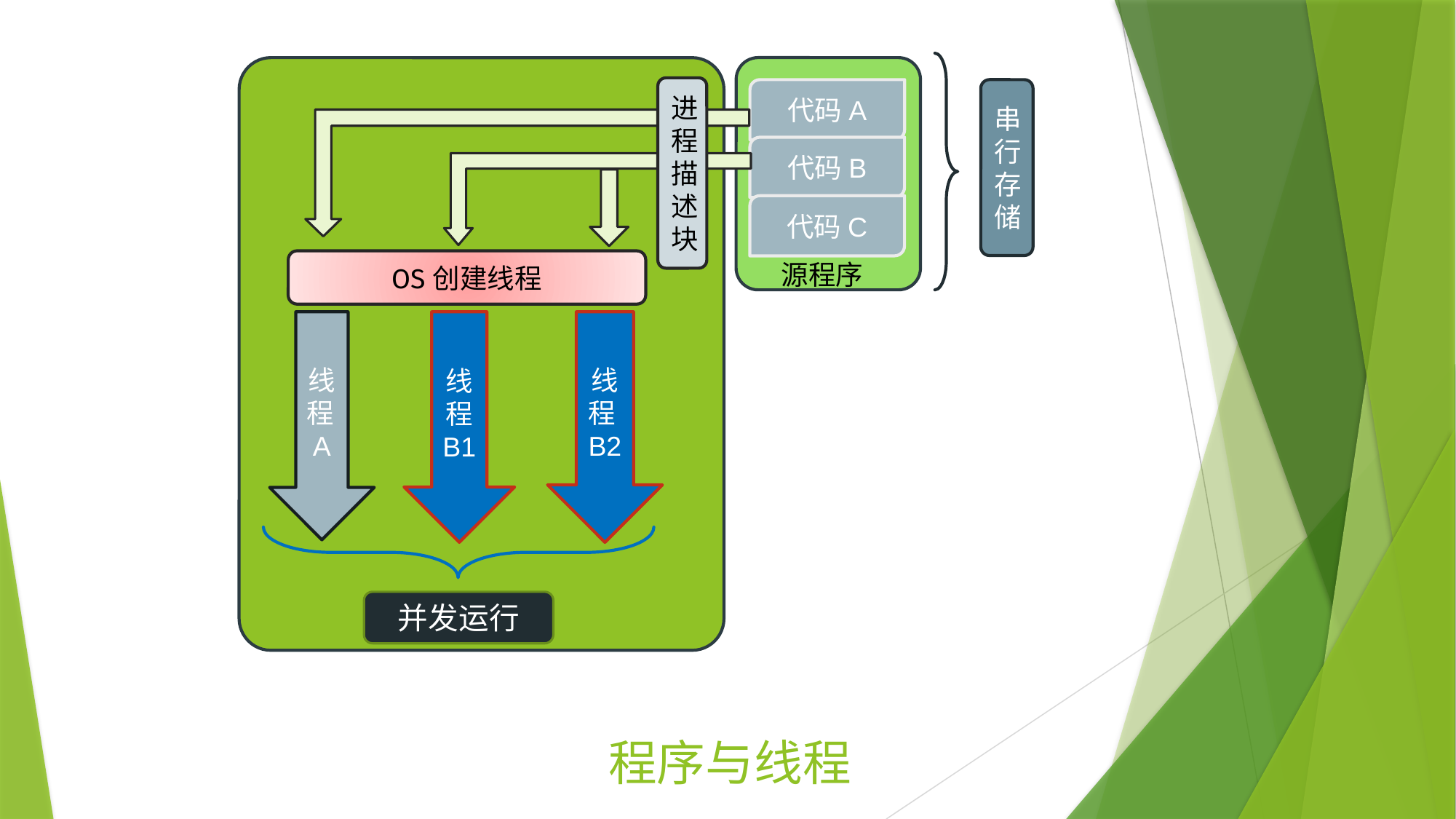

进程描述块
代码A
串行存储

代码B

代码C
OS创建线程
源程序
线程A
线程
B1
线程B2

并发运行
# 程序与线程